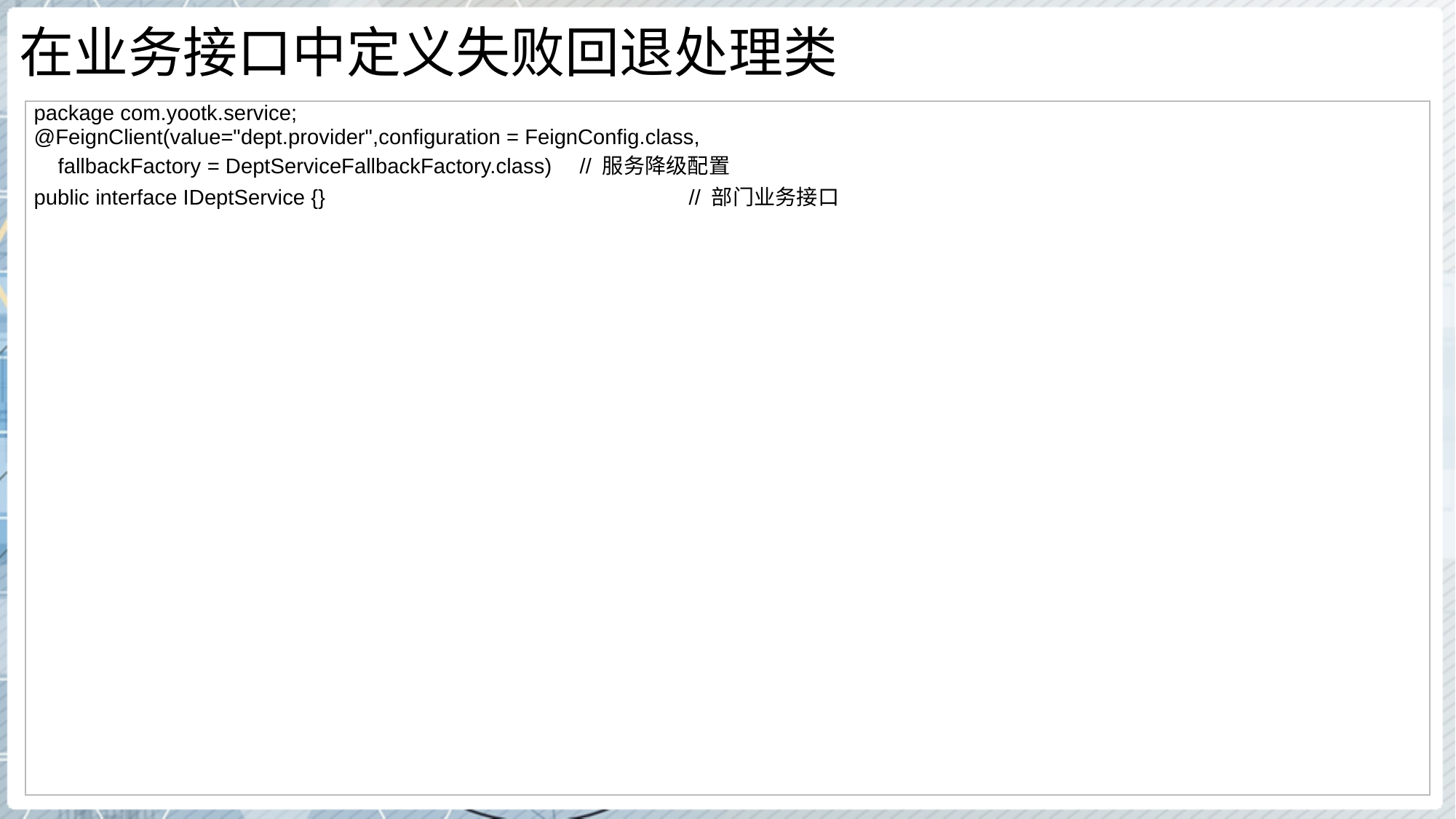

# 在业务接口中定义失败回退处理类
| package com.yootk.service; @FeignClient(value="dept.provider",configuration = FeignConfig.class, fallbackFactory = DeptServiceFallbackFactory.class) // 服务降级配置 public interface IDeptService {} // 部门业务接口 |
| --- |